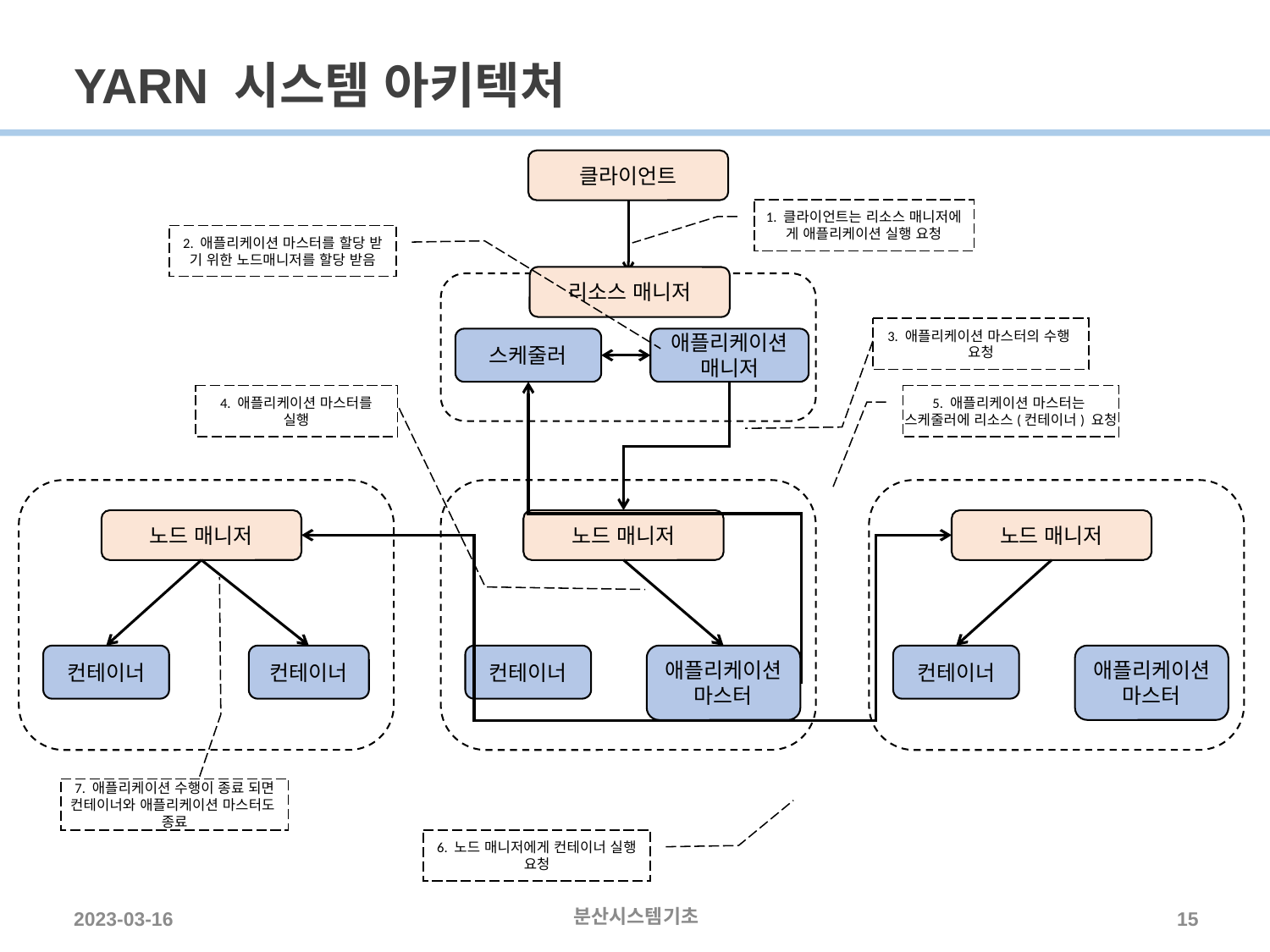

# YARN 시스템 아키텍처
클라이언트
1. 클라이언트는 리소스 매니저에
게 애플리케이션 실행 요청
2. 애플리케이션 마스터를 할당 받
기 위한 노드매니저를 할당 받음
리소스 매니저

3. 애플리케이션 마스터의 수행
요청
스케줄러
애플리케이션 매니저
4. 애플리케이션 마스터를
실행
5. 애플리케이션 마스터는
스케줄러에 리소스(컨테이너) 요청

노드 매니저
노드 매니저
노드 매니저
컨테이너
컨테이너
컨테이너
애플리케이션 마스터
컨테이너
애플리케이션 마스터
7. 애플리케이션 수행이 종료 되면
컨테이너와 애플리케이션 마스터도
종료
6. 노드 매니저에게 컨테이너 실행
요청
2023-03-16
분산시스템기초
15